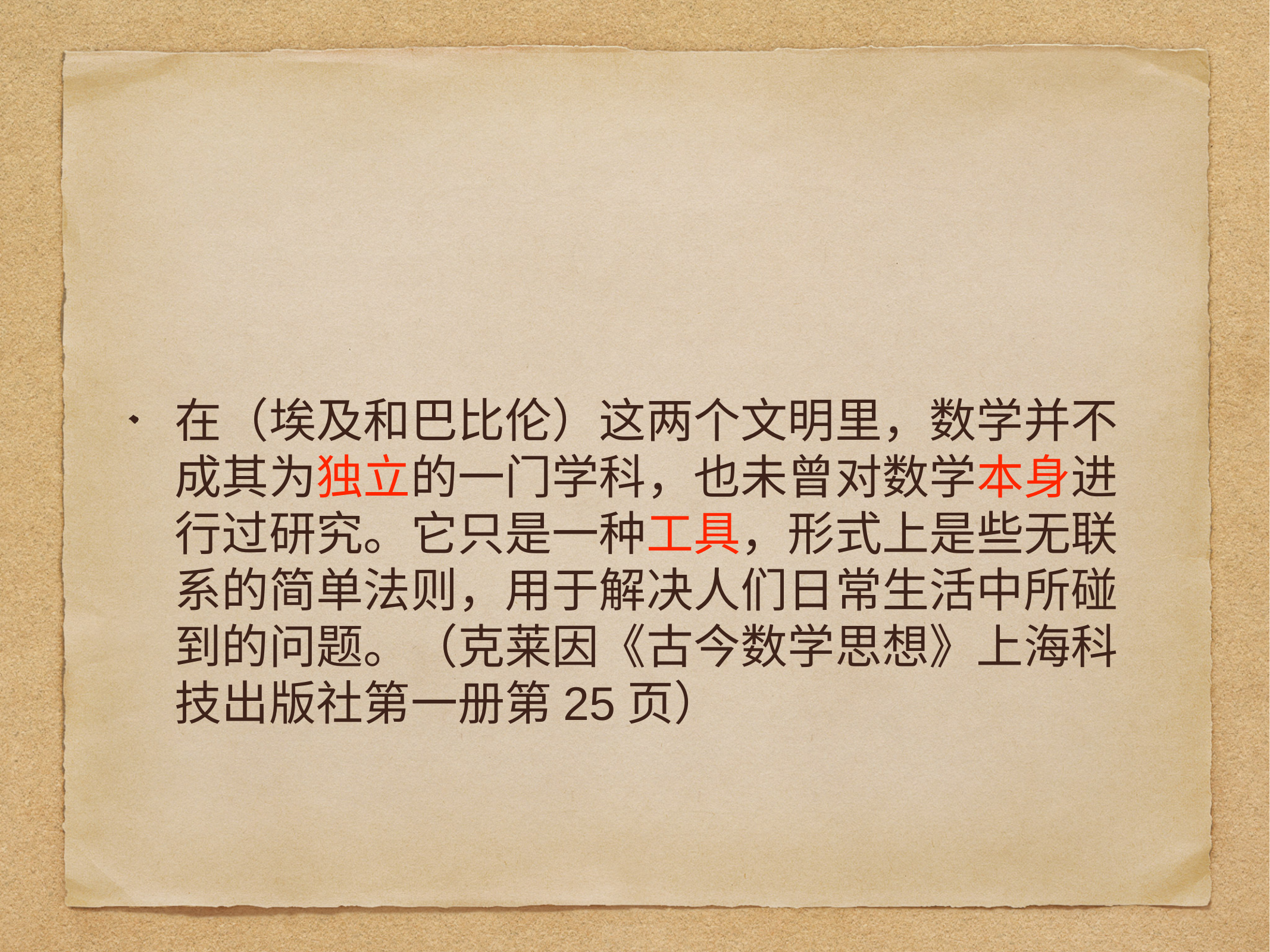

#
在（埃及和巴比伦）这两个文明里，数学并不成其为独立的一门学科，也未曾对数学本身进行过研究。它只是一种工具，形式上是些无联系的简单法则，用于解决人们日常生活中所碰到的问题。（克莱因《古今数学思想》上海科技出版社第一册第25页）